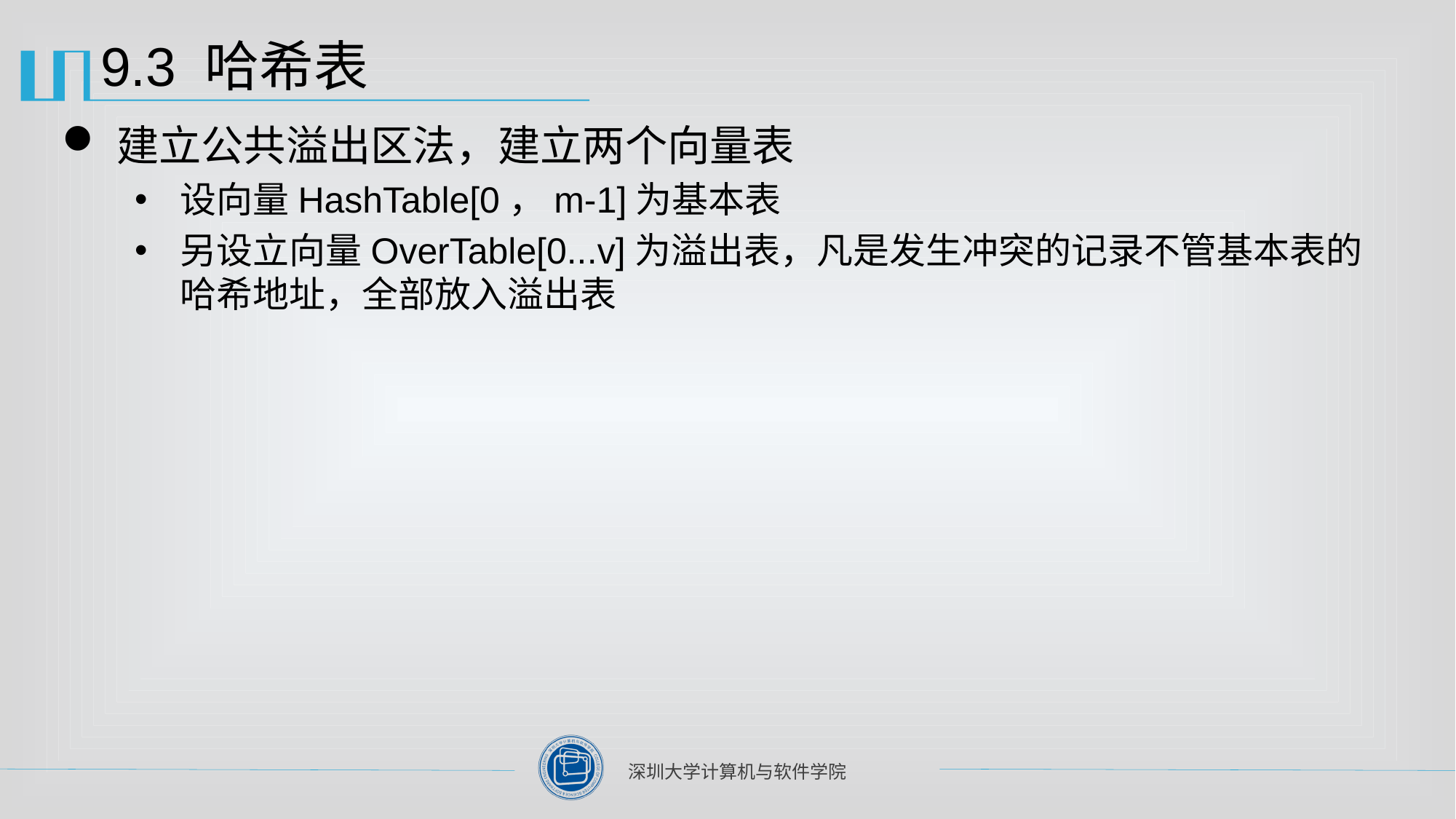

# 9.3 哈希表
建立公共溢出区法，建立两个向量表
设向量HashTable[0，m-1]为基本表
另设立向量OverTable[0...v]为溢出表，凡是发生冲突的记录不管基本表的哈希地址，全部放入溢出表

137